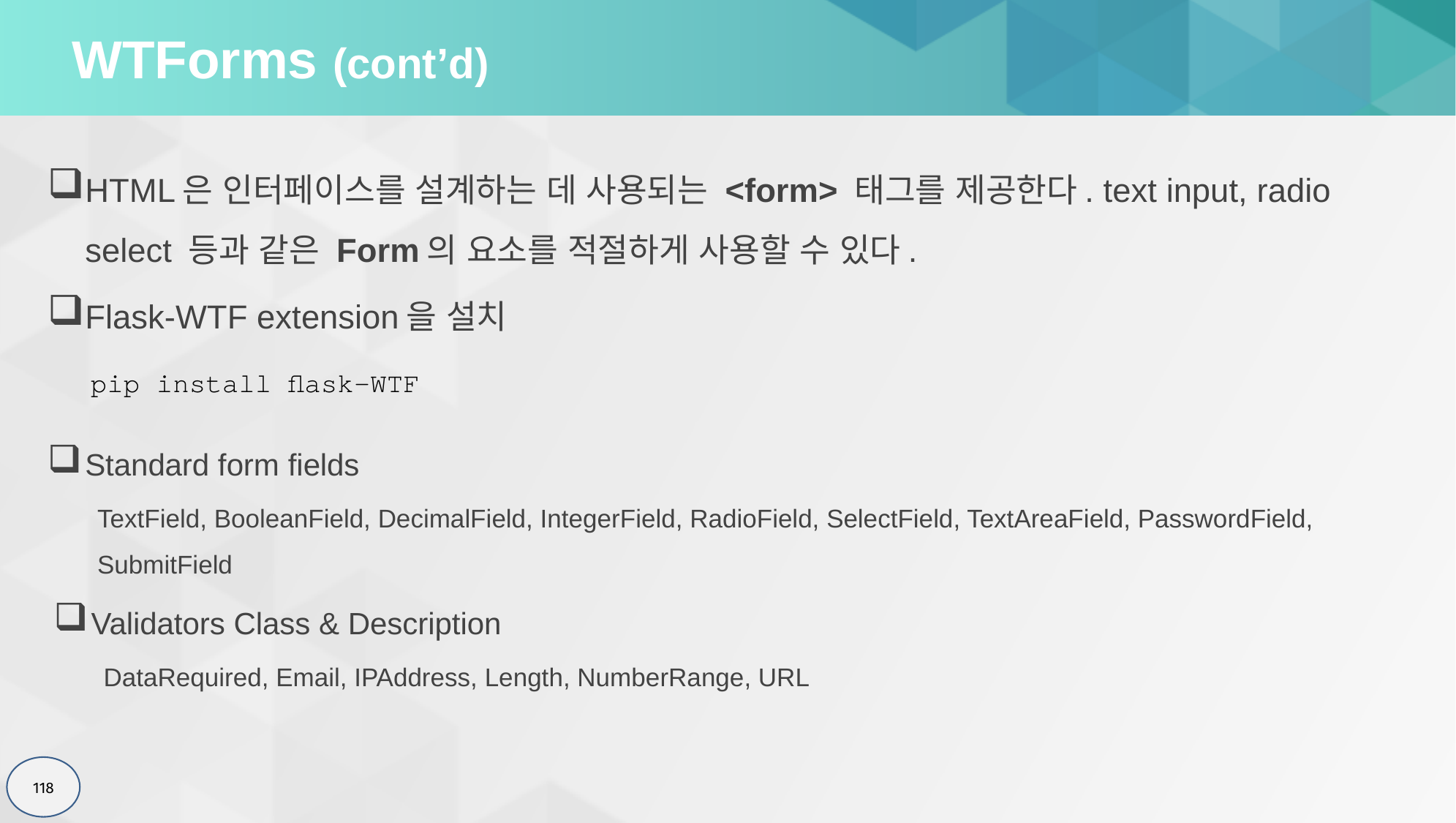

# WTForms (cont’d)
HTML은 인터페이스를 설계하는 데 사용되는 <form> 태그를 제공한다. text input, radio select 등과 같은 Form의 요소를 적절하게 사용할 수 있다.
Flask-WTF extension을 설치
pip install flask-WTF
Standard form fields
TextField, BooleanField, DecimalField, IntegerField, RadioField, SelectField, TextAreaField, PasswordField, SubmitField
Validators Class & Description
DataRequired, Email, IPAddress, Length, NumberRange, URL